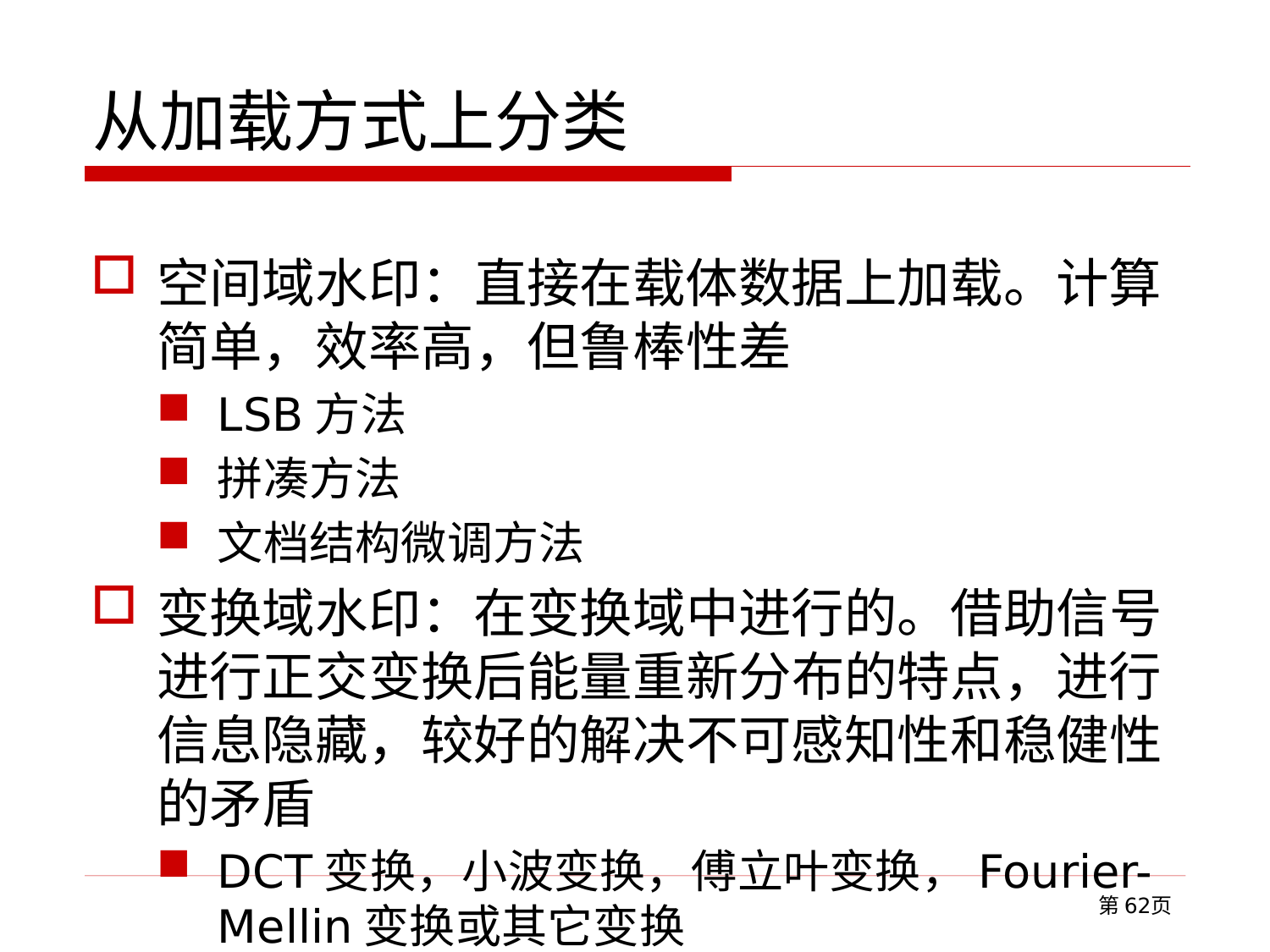

# 从加载方式上分类
空间域水印：直接在载体数据上加载。计算简单，效率高，但鲁棒性差
LSB方法
拼凑方法
文档结构微调方法
变换域水印：在变换域中进行的。借助信号进行正交变换后能量重新分布的特点，进行信息隐藏，较好的解决不可感知性和稳健性的矛盾
DCT变换，小波变换，傅立叶变换，Fourier-Mellin变换或其它变换
62